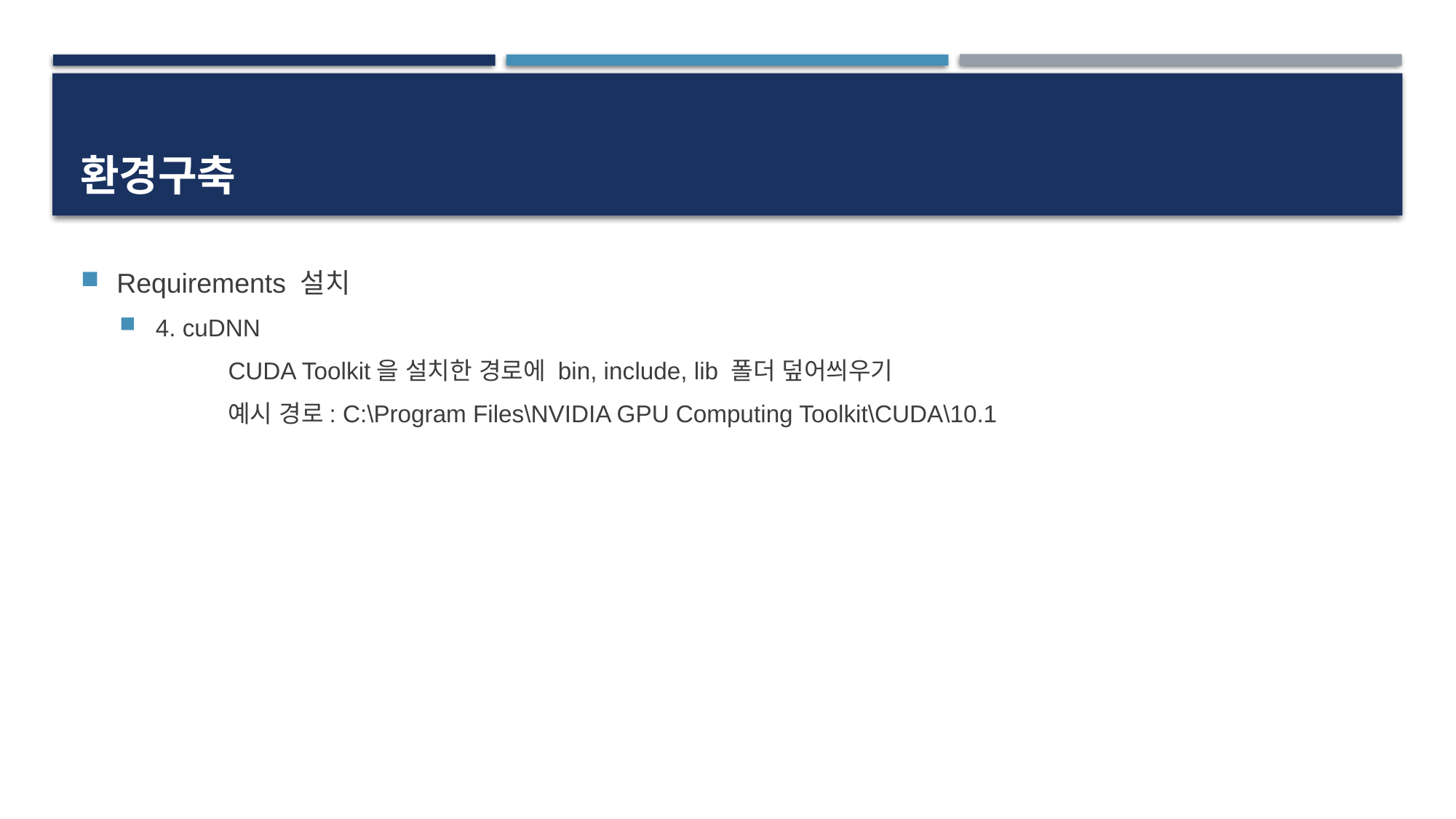

# 환경구축
Requirements 설치
4. cuDNN
	CUDA Toolkit을 설치한 경로에 bin, include, lib 폴더 덮어씌우기
	예시 경로: C:\Program Files\NVIDIA GPU Computing Toolkit\CUDA\10.1